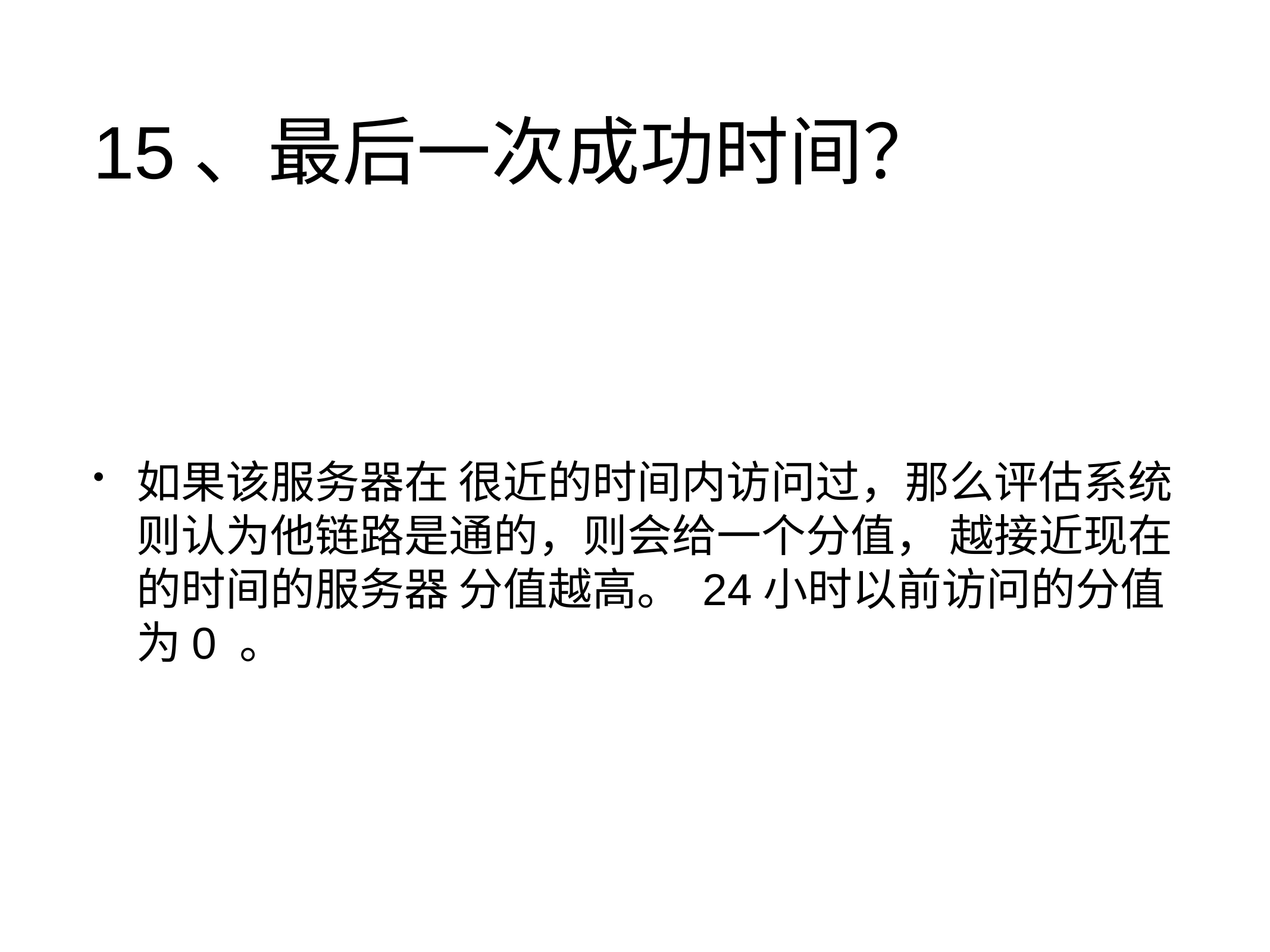

# 15、最后一次成功时间？
如果该服务器在 很近的时间内访问过，那么评估系统则认为他链路是通的，则会给一个分值， 越接近现在的时间的服务器 分值越高。 24小时以前访问的分值为0 。